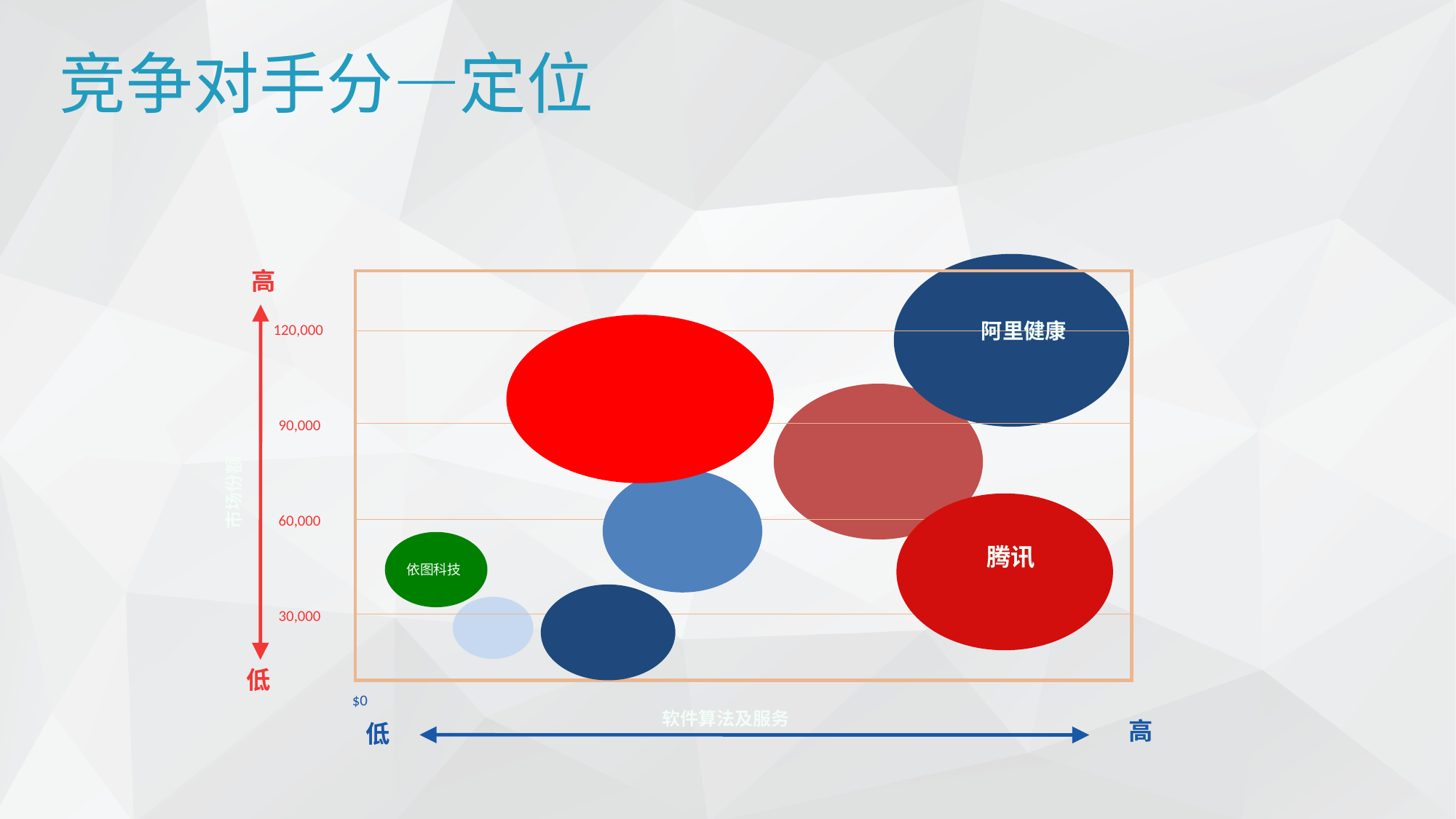

竞争对手分—定位

高

阿里健康
120,000

90,000

市场份额

60,000

腾讯

依图科技

30,000

低
$0
软件算法及服务
低
高